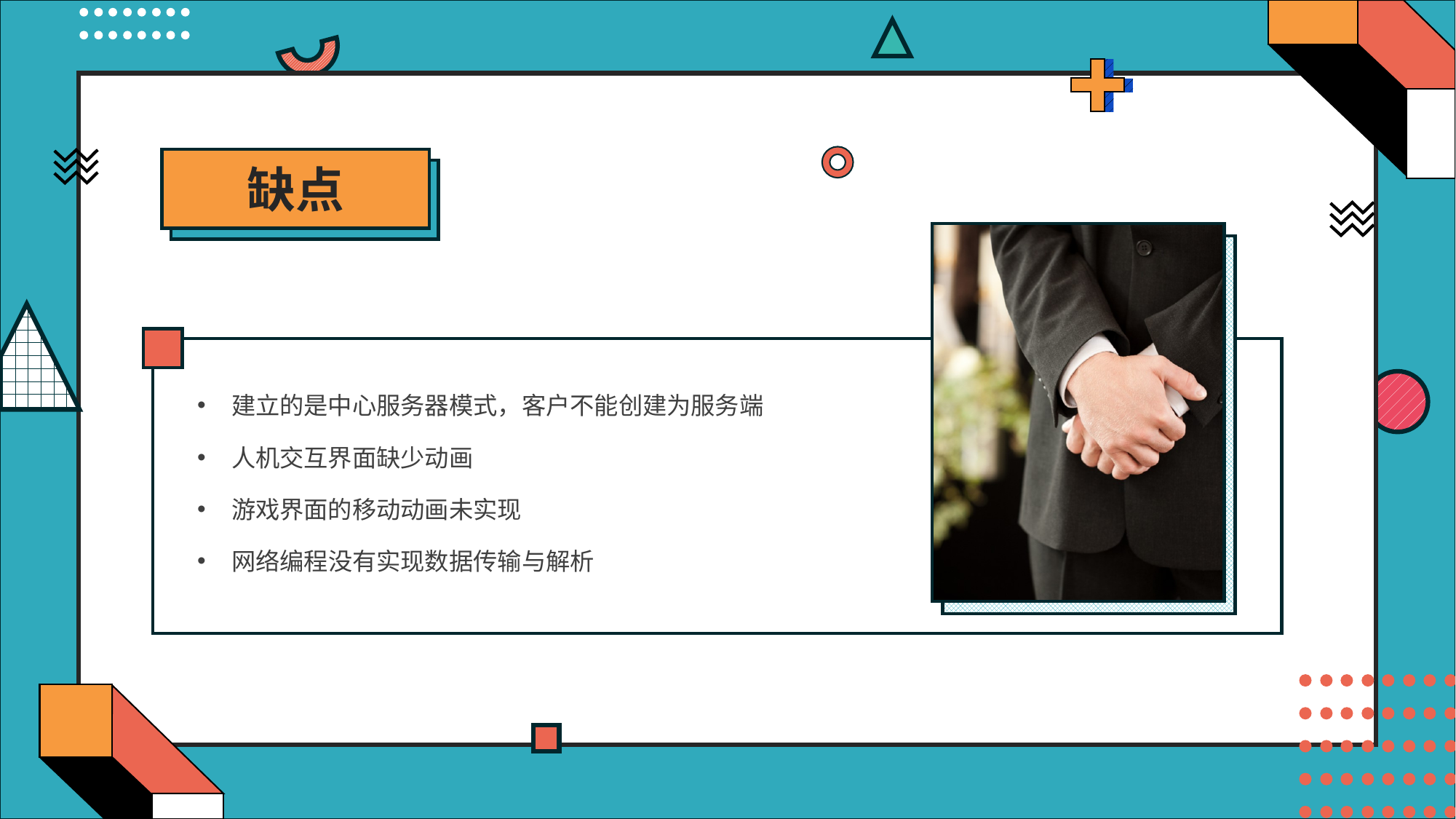

缺点

建立的是中心服务器模式，客户不能创建为服务端
人机交互界面缺少动画
游戏界面的移动动画未实现
网络编程没有实现数据传输与解析